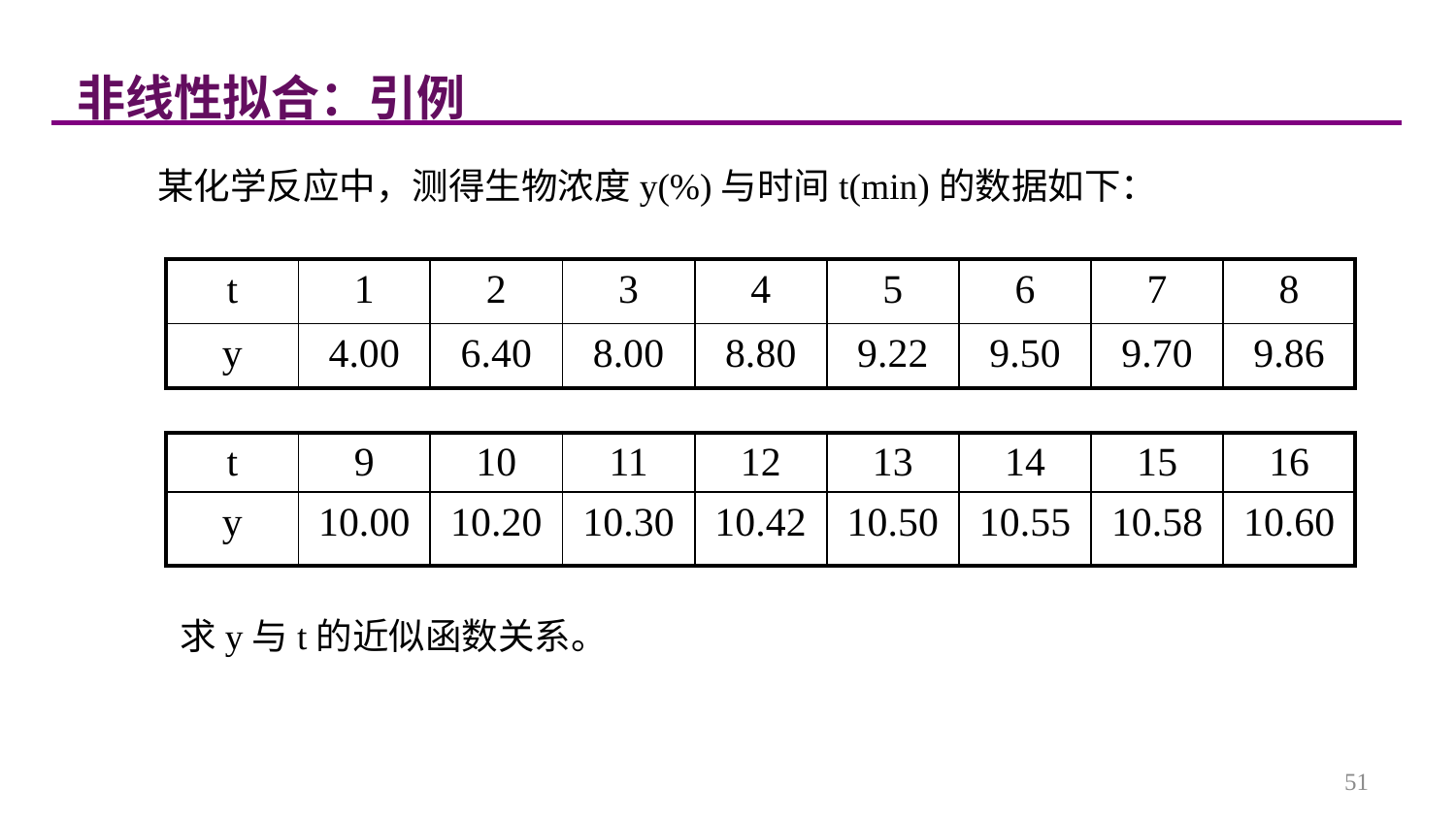

非线性拟合：引例
某化学反应中，测得生物浓度y(%)与时间t(min)的数据如下：
| t | 1 | 2 | 3 | 4 | 5 | 6 | 7 | 8 |
| --- | --- | --- | --- | --- | --- | --- | --- | --- |
| y | 4.00 | 6.40 | 8.00 | 8.80 | 9.22 | 9.50 | 9.70 | 9.86 |
| t | 9 | 10 | 11 | 12 | 13 | 14 | 15 | 16 |
| --- | --- | --- | --- | --- | --- | --- | --- | --- |
| y | 10.00 | 10.20 | 10.30 | 10.42 | 10.50 | 10.55 | 10.58 | 10.60 |
求y与t的近似函数关系。
51